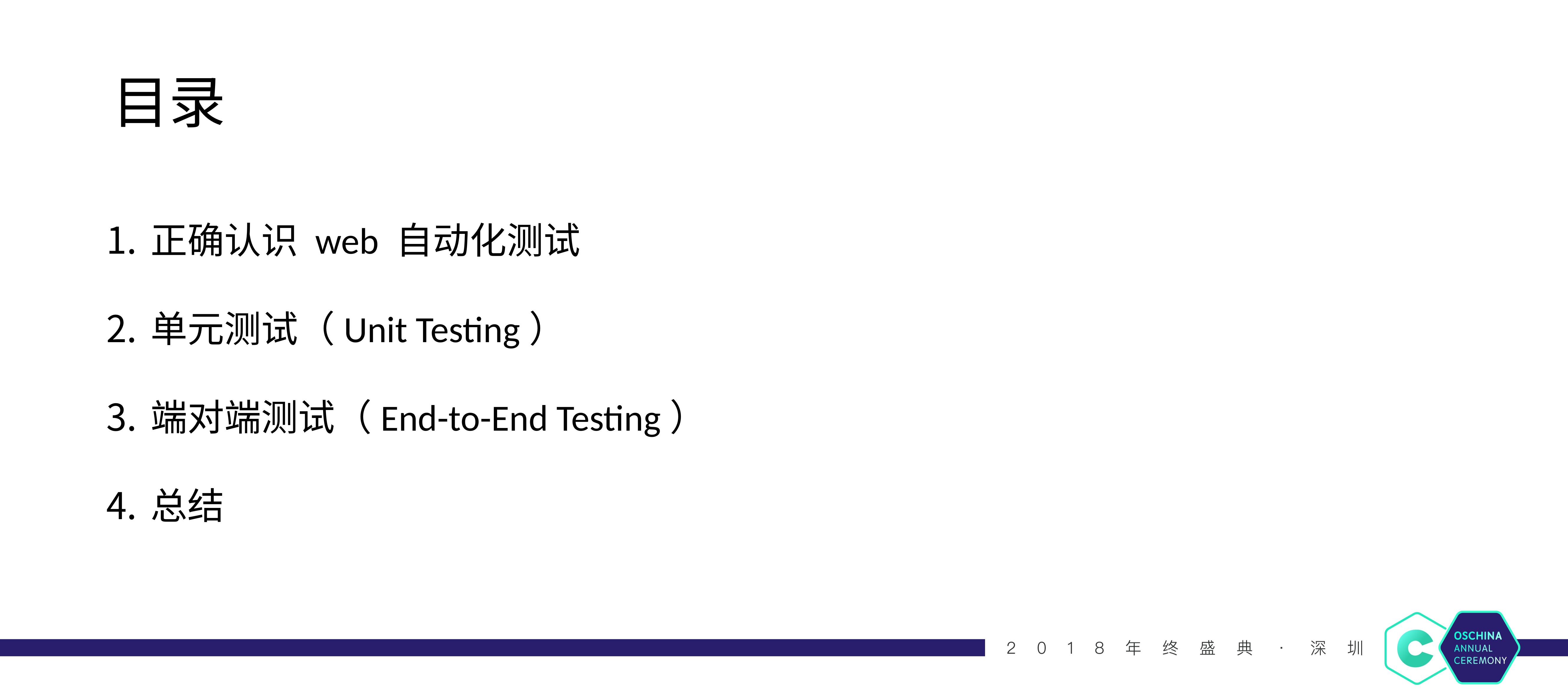

# 目录
正确认识 web 自动化测试
单元测试（Unit Testing）
端对端测试（End-to-End Testing）
总结